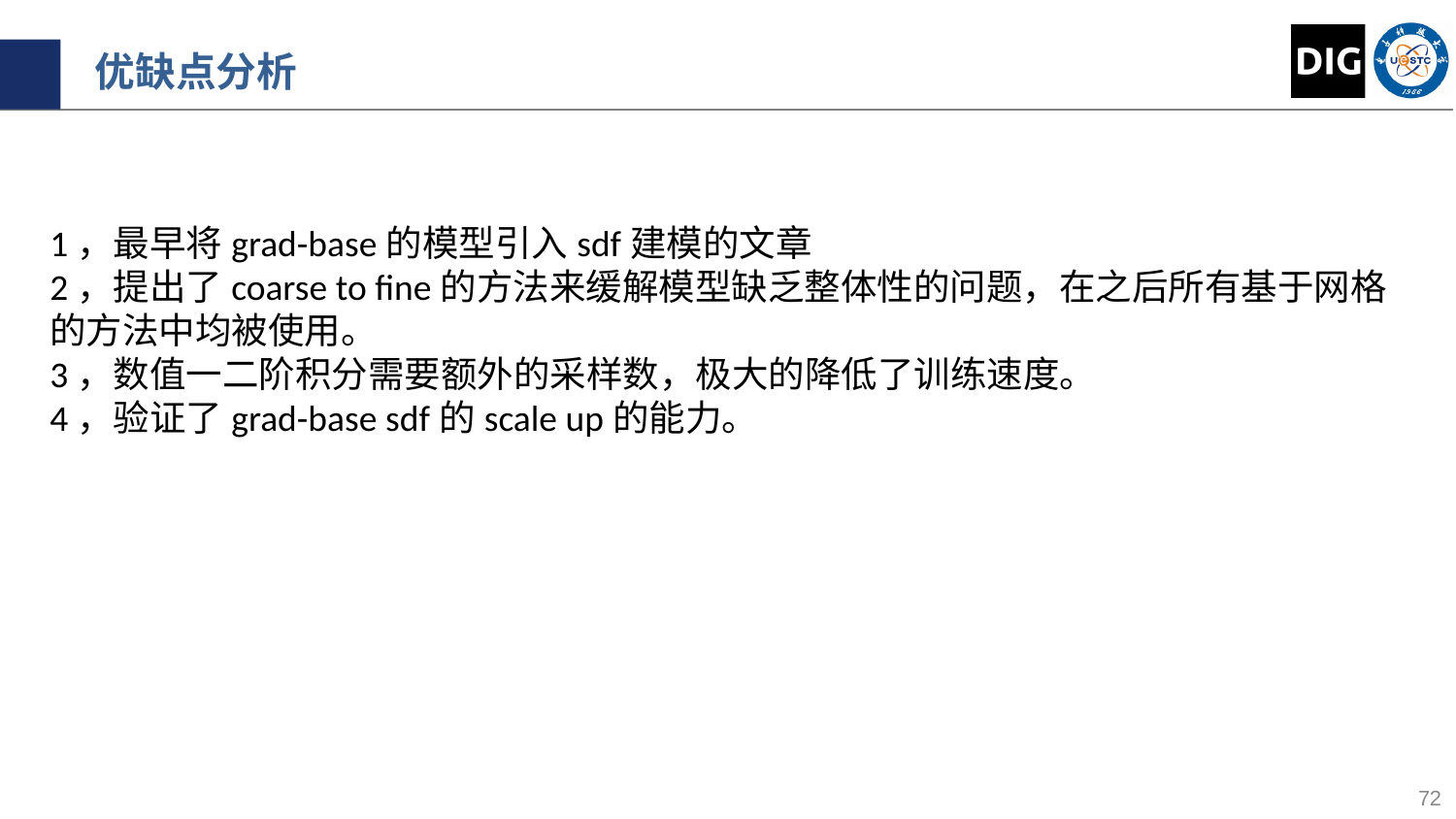

优缺点分析
1，最早将grad-base的模型引入sdf建模的文章
2，提出了coarse to fine的方法来缓解模型缺乏整体性的问题，在之后所有基于网格的方法中均被使用。
3，数值一二阶积分需要额外的采样数，极大的降低了训练速度。
4，验证了grad-base sdf的scale up的能力。
72